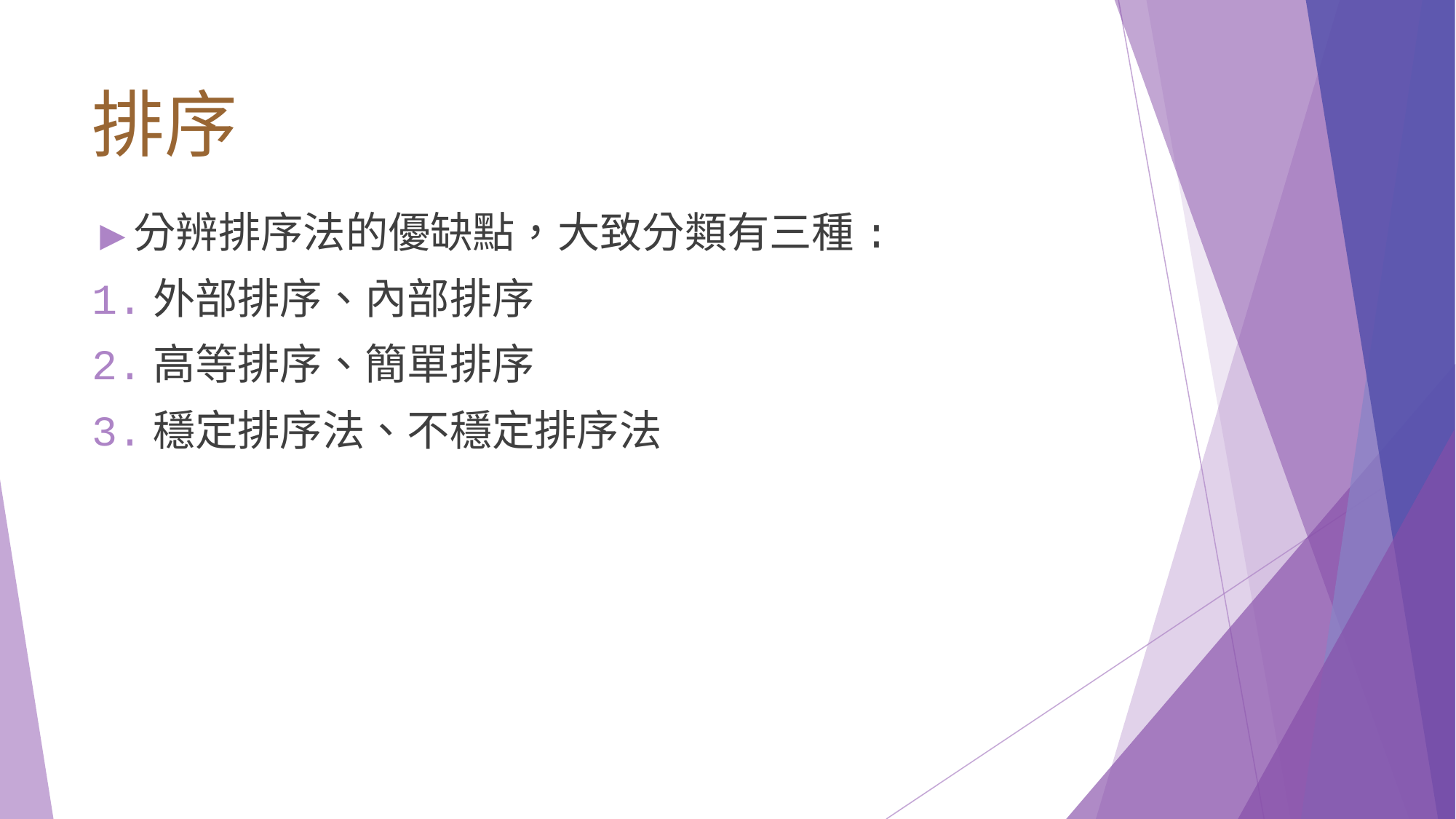

# 排序
分辨排序法的優缺點，大致分類有三種:
外部排序、內部排序
高等排序、簡單排序
穩定排序法、不穩定排序法